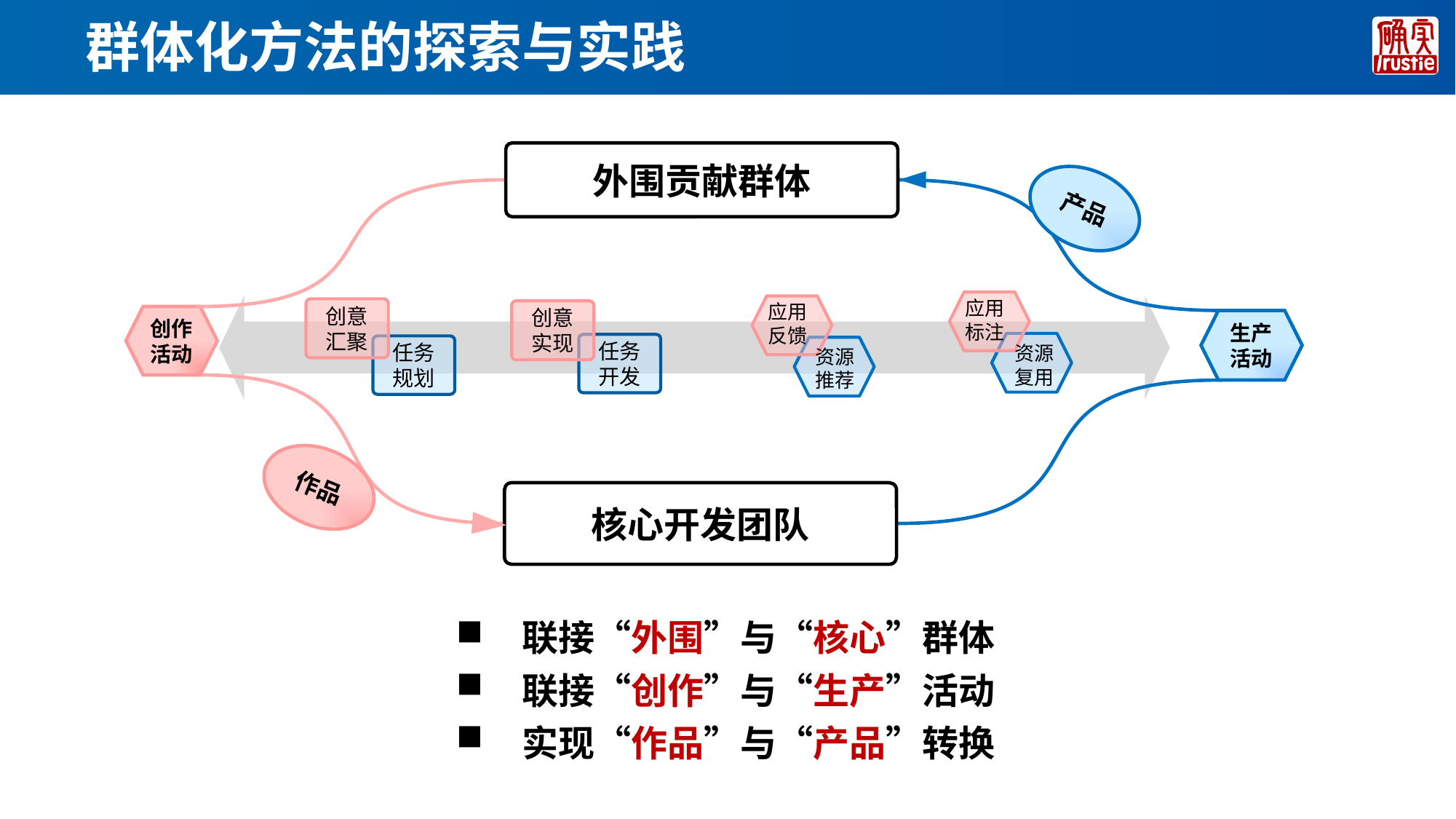

# 群体化方法的探索与实践
外围贡献群体
创作
活动
生产
活动
核心开发团队

产品
作品

应用
标注

资源
复用
应用
反馈

资源
推荐

创意汇聚
任务
规划
创意实现
任务
开发
  联接“外围”与“核心”群体
  联接“创作”与“生产”活动
  实现“作品”与“产品”转换